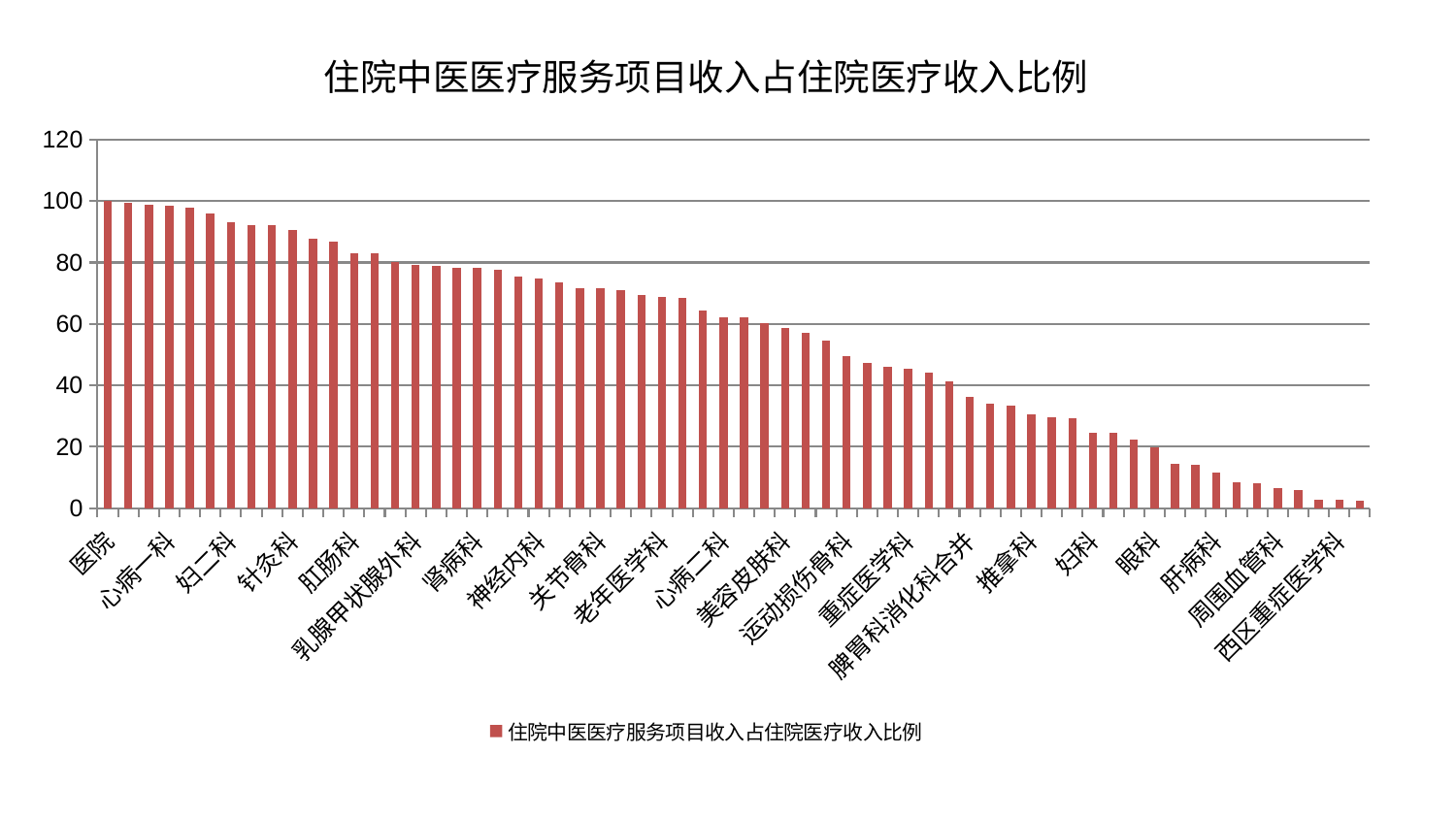

### Chart: 住院中医医疗服务项目收入占住院医疗收入比例

| Category | 住院中医医疗服务项目收入占住院医疗收入比例 |
|---|---|
| 医院 | 100.0 |
| 心血管内科 | 99.45538018656966 |
| 综合内科 | 98.91770566615304 |
| 心病一科 | 98.4678641796914 |
| 风湿病科 | 97.75794432404291 |
| 产科 | 95.9599490786612 |
| 妇二科 | 93.15316449823992 |
| 骨科 | 92.24802430901006 |
| 口腔科 | 92.2320809853327 |
| 针灸科 | 90.52994117751516 |
| 胸外科 | 87.73451924460676 |
| 耳鼻喉科 | 86.91339050780564 |
| 肛肠科 | 83.1168612119929 |
| 创伤骨科 | 82.89735737760175 |
| 显微骨科 | 80.03608812071349 |
| 乳腺甲状腺外科 | 79.22598093479147 |
| 身心医学科 | 78.78251356496571 |
| 中医经典科 | 78.3990864386461 |
| 肾病科 | 78.21669503358784 |
| 脑病二科 | 77.65454947611353 |
| 微创骨科 | 75.43008498870476 |
| 神经内科 | 74.86250268609284 |
| 脊柱骨科 | 73.66181226188372 |
| 呼吸内科 | 71.71842826432199 |
| 关节骨科 | 71.52127030123334 |
| 中医外治中心 | 70.88827523679966 |
| 神经外科 | 69.28823026520497 |
| 老年医学科 | 68.89113772971065 |
| 内分泌科 | 68.43132788519277 |
| 小儿骨科 | 64.52324200673083 |
| 心病二科 | 62.270473892850205 |
| 皮肤科 | 62.18433098740771 |
| 消化内科 | 60.252615843340784 |
| 美容皮肤科 | 58.62064578039755 |
| 妇科妇二科合并 | 57.02341609399323 |
| 康复科 | 54.73626673886085 |
| 运动损伤骨科 | 49.50305124604476 |
| 男科 | 47.387735608308056 |
| 东区肾病科 | 45.93866305827335 |
| 重症医学科 | 45.287518576886725 |
| 肝胆外科 | 44.135876613772076 |
| 心病三科 | 41.414103894540666 |
| 脾胃科消化科合并 | 36.335496363172936 |
| 心病四科 | 33.95078665309439 |
| 肾脏内科 | 33.40223457987791 |
| 推拿科 | 30.423938944312468 |
| 小儿推拿科 | 29.51783708965937 |
| 肿瘤内科 | 29.458476248201983 |
| 妇科 | 24.597623501437862 |
| 泌尿外科 | 24.421048215113537 |
| 血液科 | 22.25459925759789 |
| 眼科 | 19.783225612384975 |
| 儿科 | 14.533962848829207 |
| 脾胃病科 | 14.0786920255388 |
| 肝病科 | 11.666022409479142 |
| 普通外科 | 8.408008334143679 |
| 脑病一科 | 8.027725642843183 |
| 周围血管科 | 6.496159619896494 |
| 治未病中心 | 5.911476915006885 |
| 脑病三科 | 2.7529277124433342 |
| 西区重症医学科 | 2.6900830987184836 |
| 东区重症医学科 | 2.4022574807407784 |
118